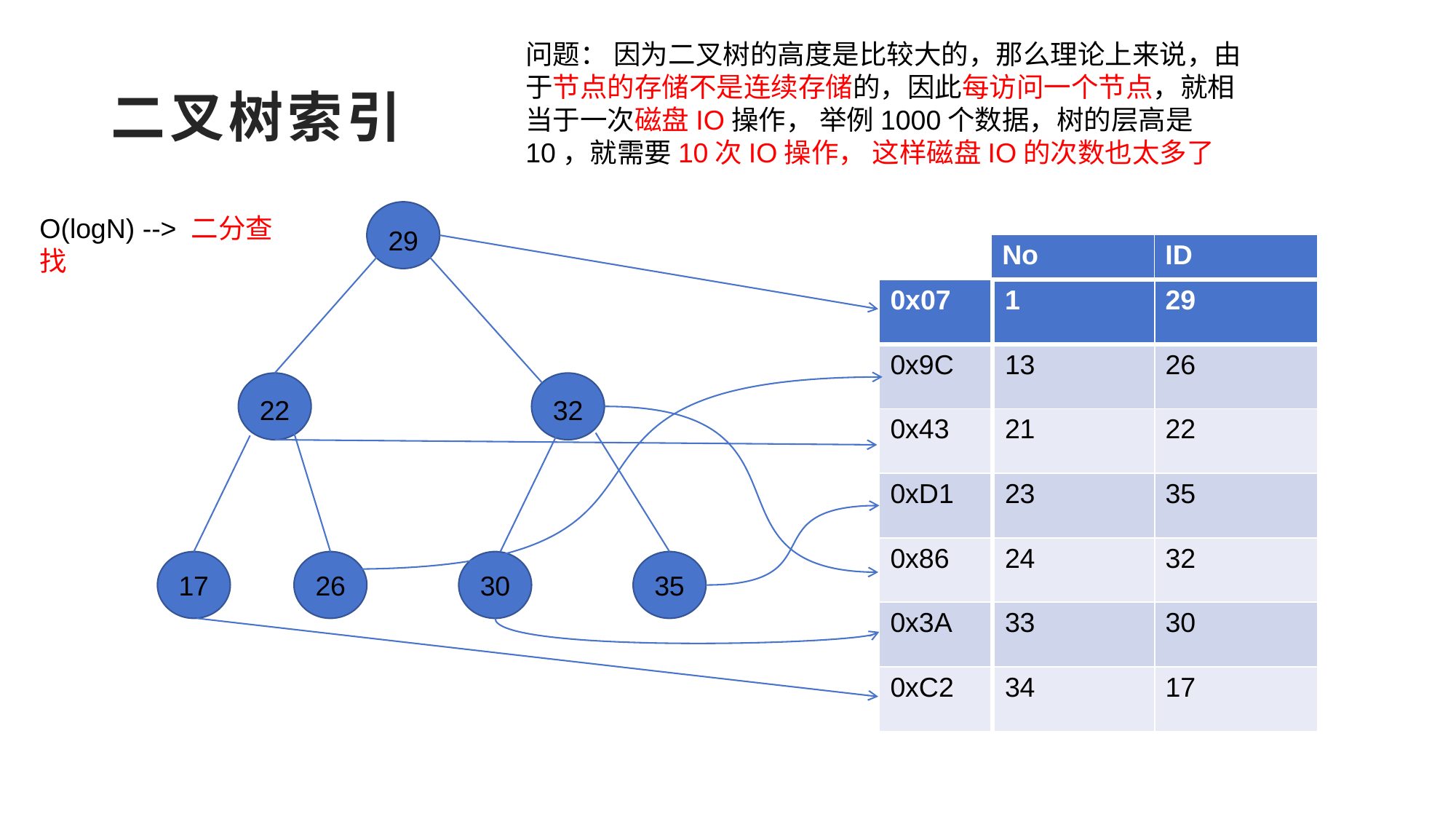

问题： 因为二叉树的高度是比较大的，那么理论上来说，由于节点的存储不是连续存储的，因此每访问一个节点，就相当于一次磁盘IO操作， 举例1000个数据，树的层高是10，就需要10次IO操作， 这样磁盘IO的次数也太多了
# 二叉树索引

O(logN) --> 二分查找
29

| No | ID |
| --- | --- |
| 0x07 |
| --- |
| 0x9C |
| 0x43 |
| 0xD1 |
| 0x86 |
| 0x3A |
| 0xC2 |
| 1 | 29 |
| --- | --- |
| 13 | 26 |
| 21 | 22 |
| 23 | 35 |
| 24 | 32 |
| 33 | 30 |
| 34 | 17 |

22
32

17
26
30
35